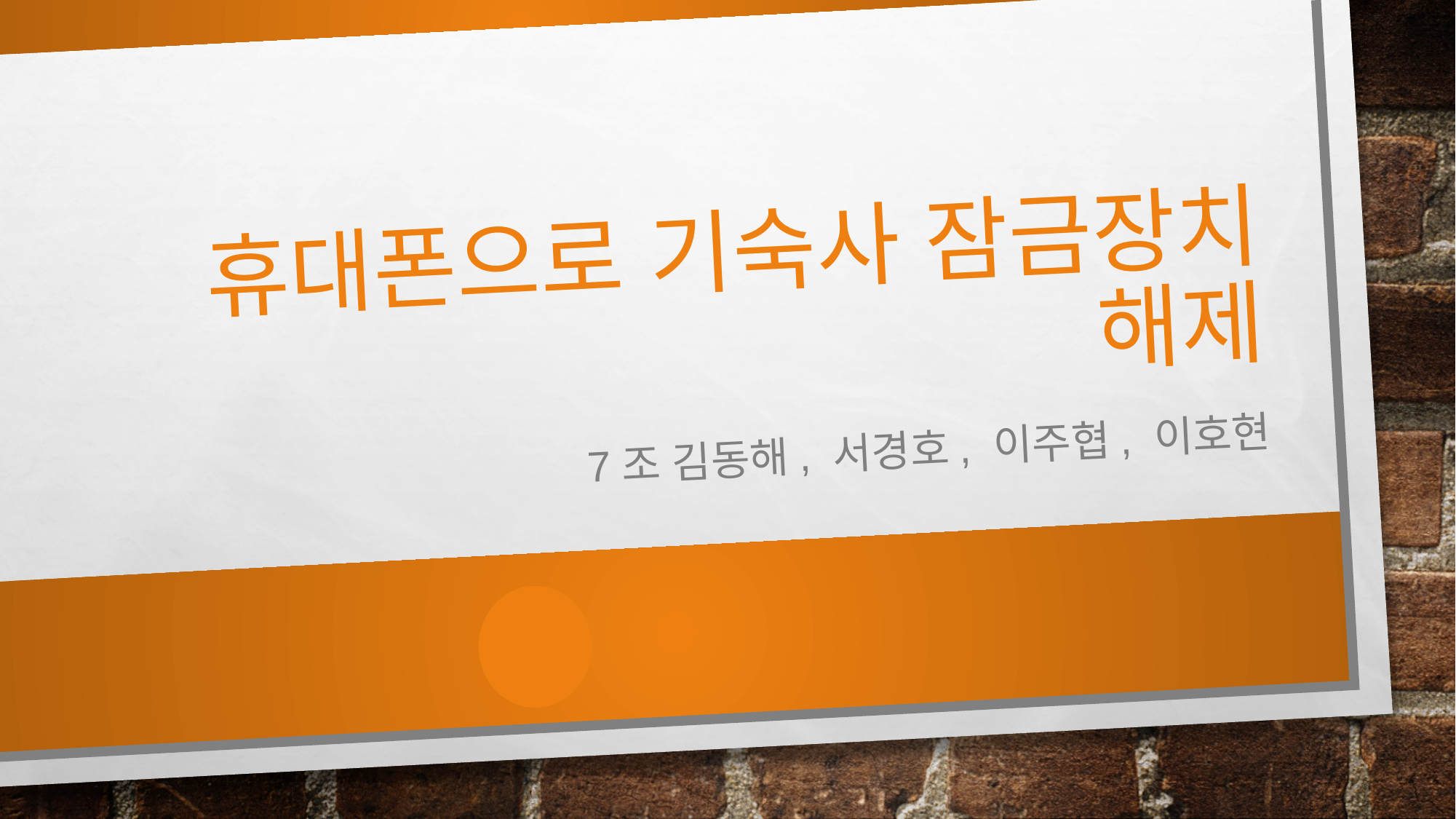

# 휴대폰으로 기숙사 잠금장치 해제
   7조 김동해, 서경호, 이주협, 이호현